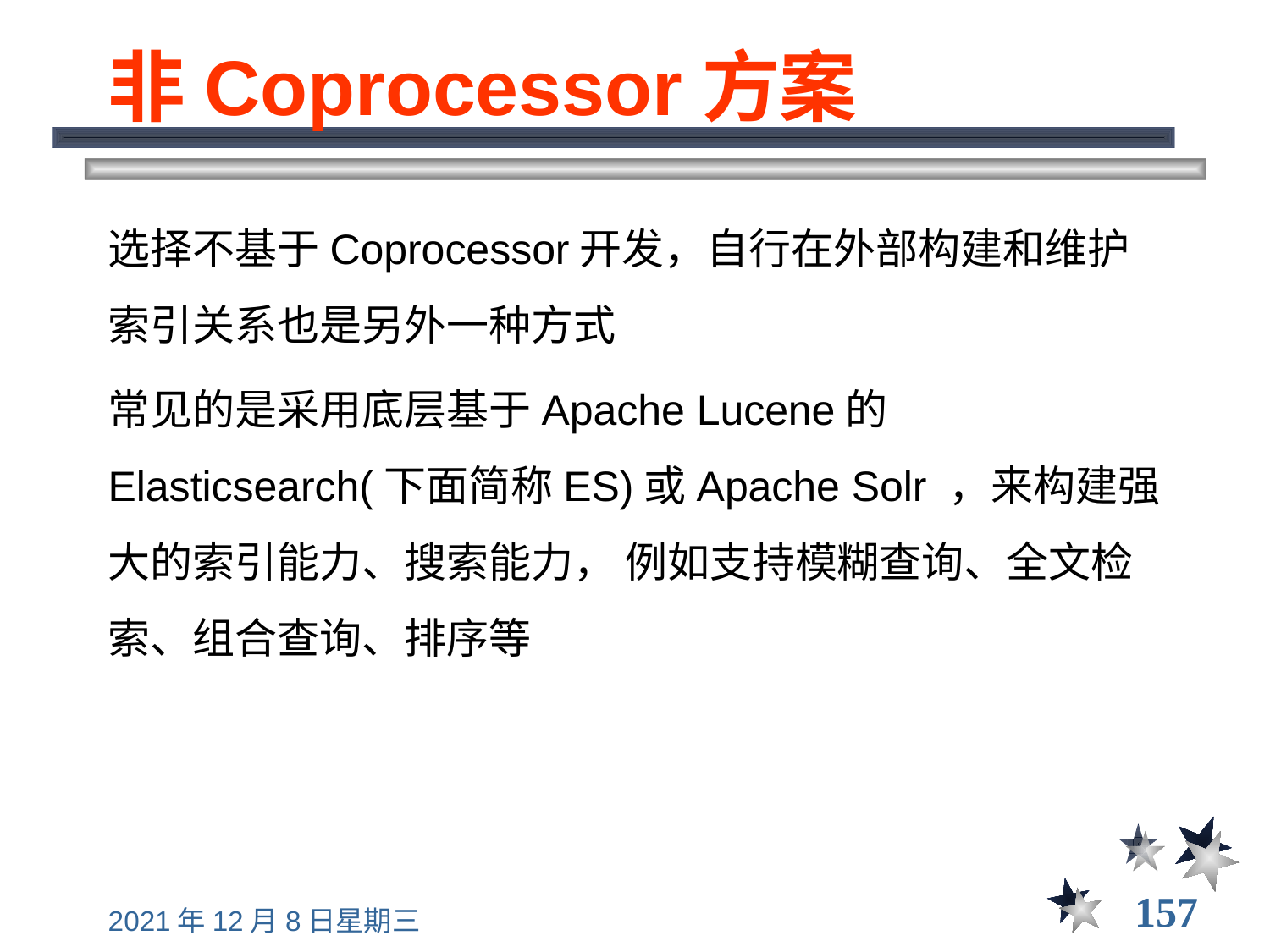

# 非Coprocessor方案
选择不基于Coprocessor开发，自行在外部构建和维护索引关系也是另外一种方式
常见的是采用底层基于Apache Lucene的Elasticsearch(下面简称ES)或Apache Solr ，来构建强大的索引能力、搜索能力， 例如支持模糊查询、全文检索、组合查询、排序等

157
2021年12月8日星期三
大数据管理----前言